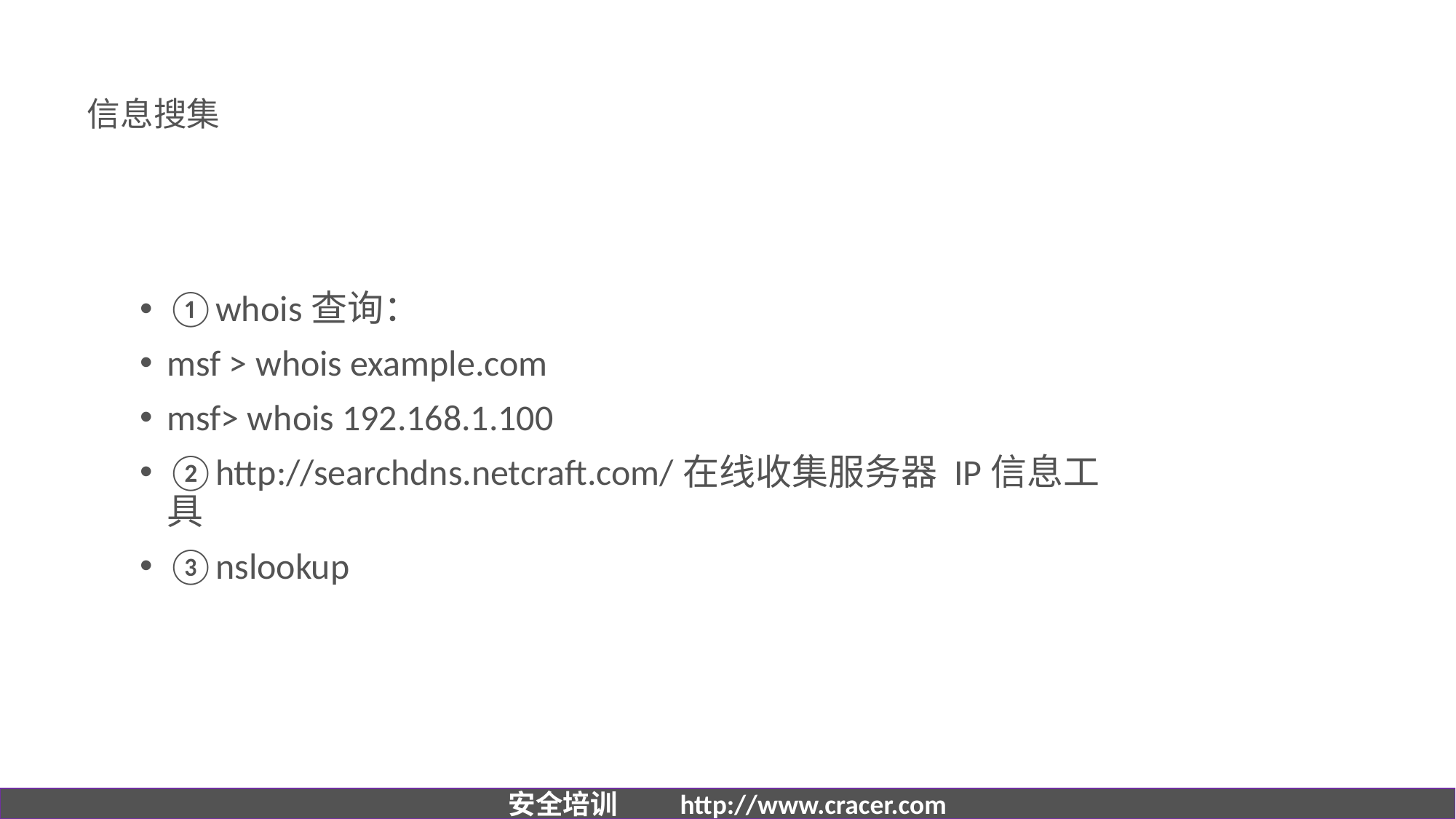

# 信息搜集
①whois查询：
msf > whois example.com
msf> whois 192.168.1.100
②http://searchdns.netcraft.com/在线收集服务器 IP信息工具
③nslookup